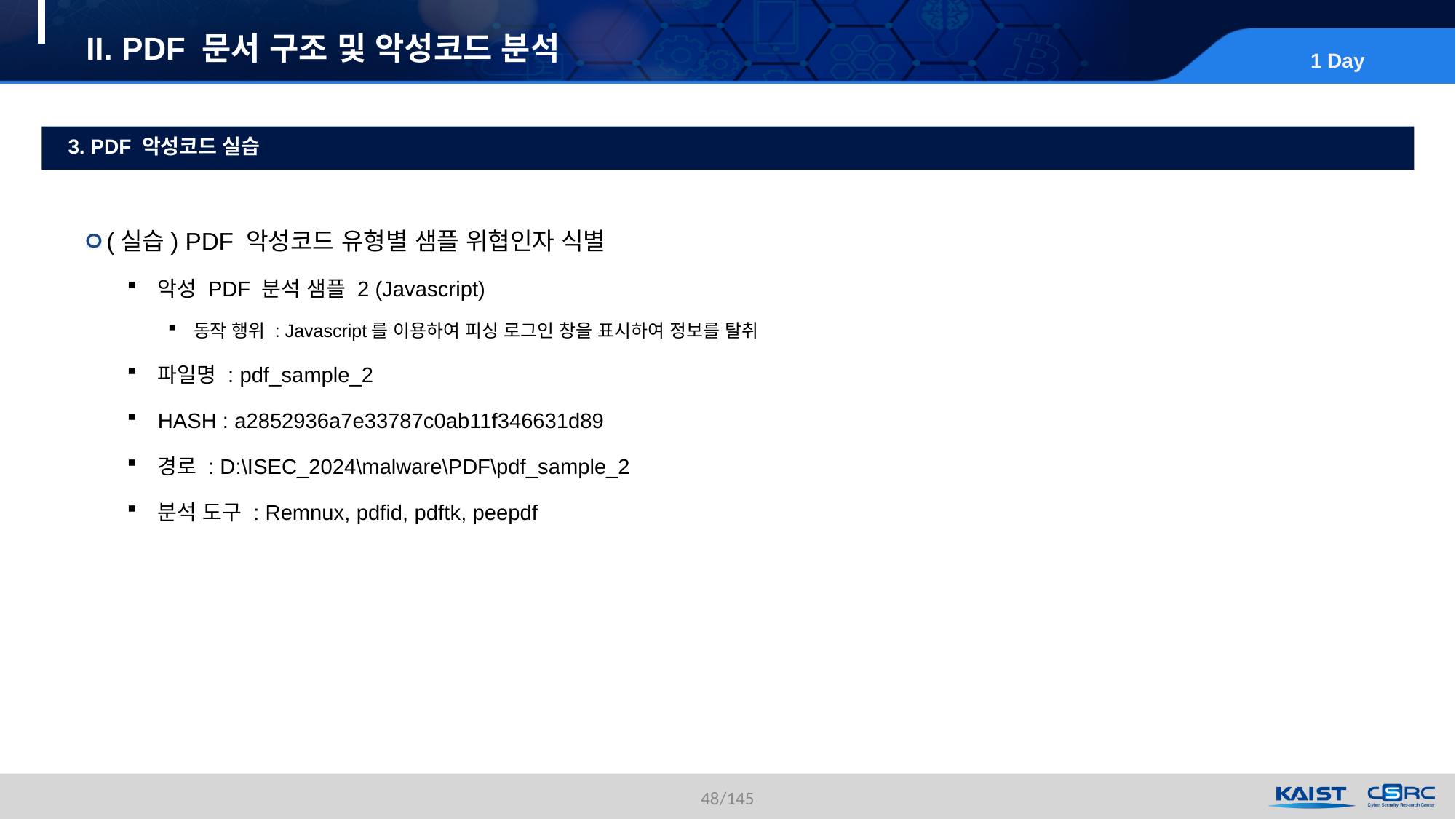

# II. PDF 문서 구조 및 악성코드 분석
3. PDF 악성코드 실습
(실습) PDF 악성코드 유형별 샘플 위협인자 식별
악성 PDF 분석 샘플 2 (Javascript)
동작 행위 : Javascript를 이용하여 피싱 로그인 창을 표시하여 정보를 탈취
파일명 : pdf_sample_2
HASH : a2852936a7e33787c0ab11f346631d89
경로 : D:\ISEC_2024\malware\PDF\pdf_sample_2
분석 도구 : Remnux, pdfid, pdftk, peepdf
48/145